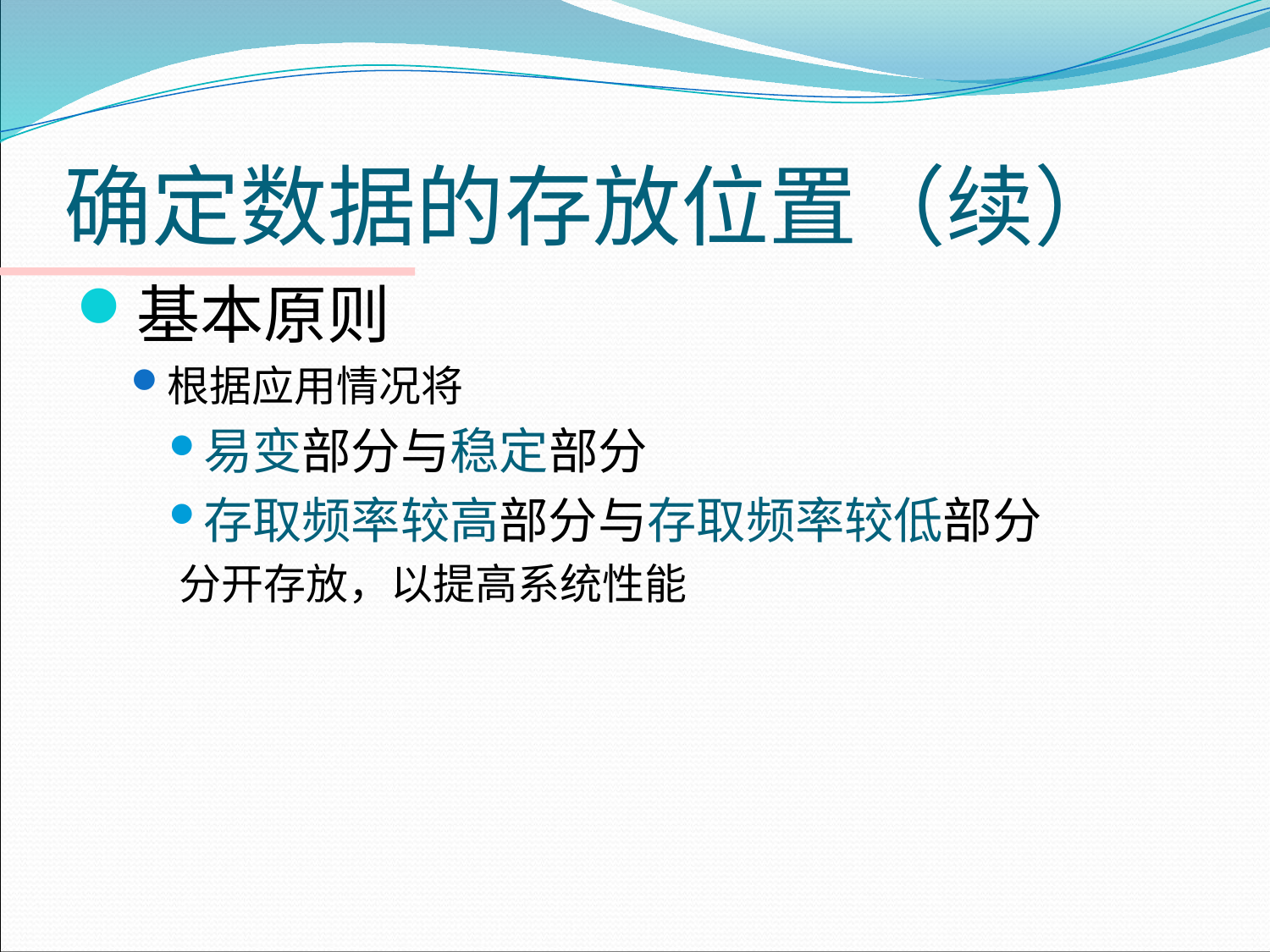

# 确定数据的存放位置（续）
基本原则
根据应用情况将
易变部分与稳定部分
存取频率较高部分与存取频率较低部分
    分开存放，以提高系统性能

796